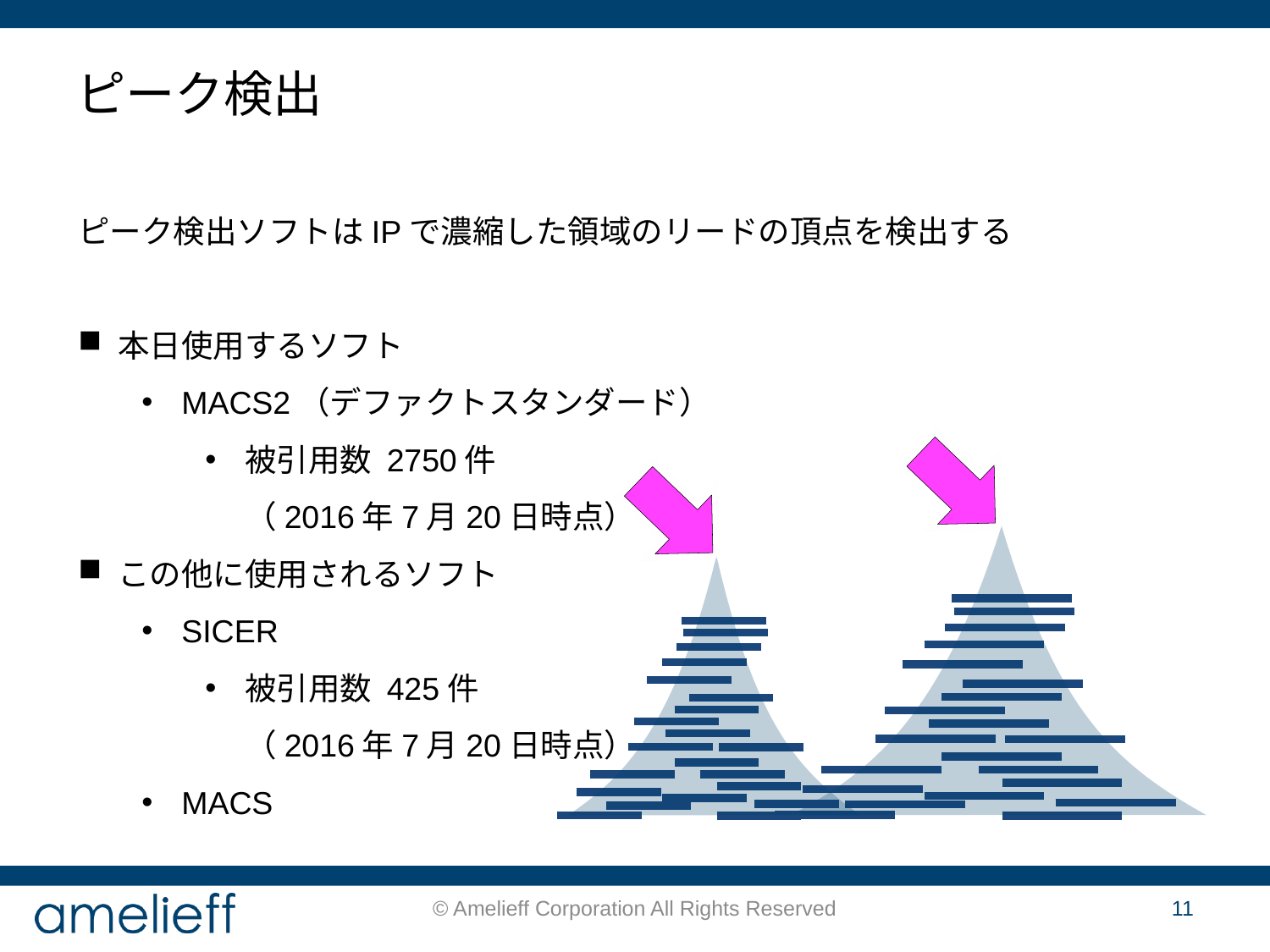

# ピーク検出
ピーク検出ソフトはIPで濃縮した領域のリードの頂点を検出する

本日使用するソフト
MACS2（デファクトスタンダード）
被引用数 2750件
（2016年7月20日時点）
この他に使用されるソフト
SICER
被引用数 425件
（2016年7月20日時点）
MACS

© Amelieff Corporation All Rights Reserved
11